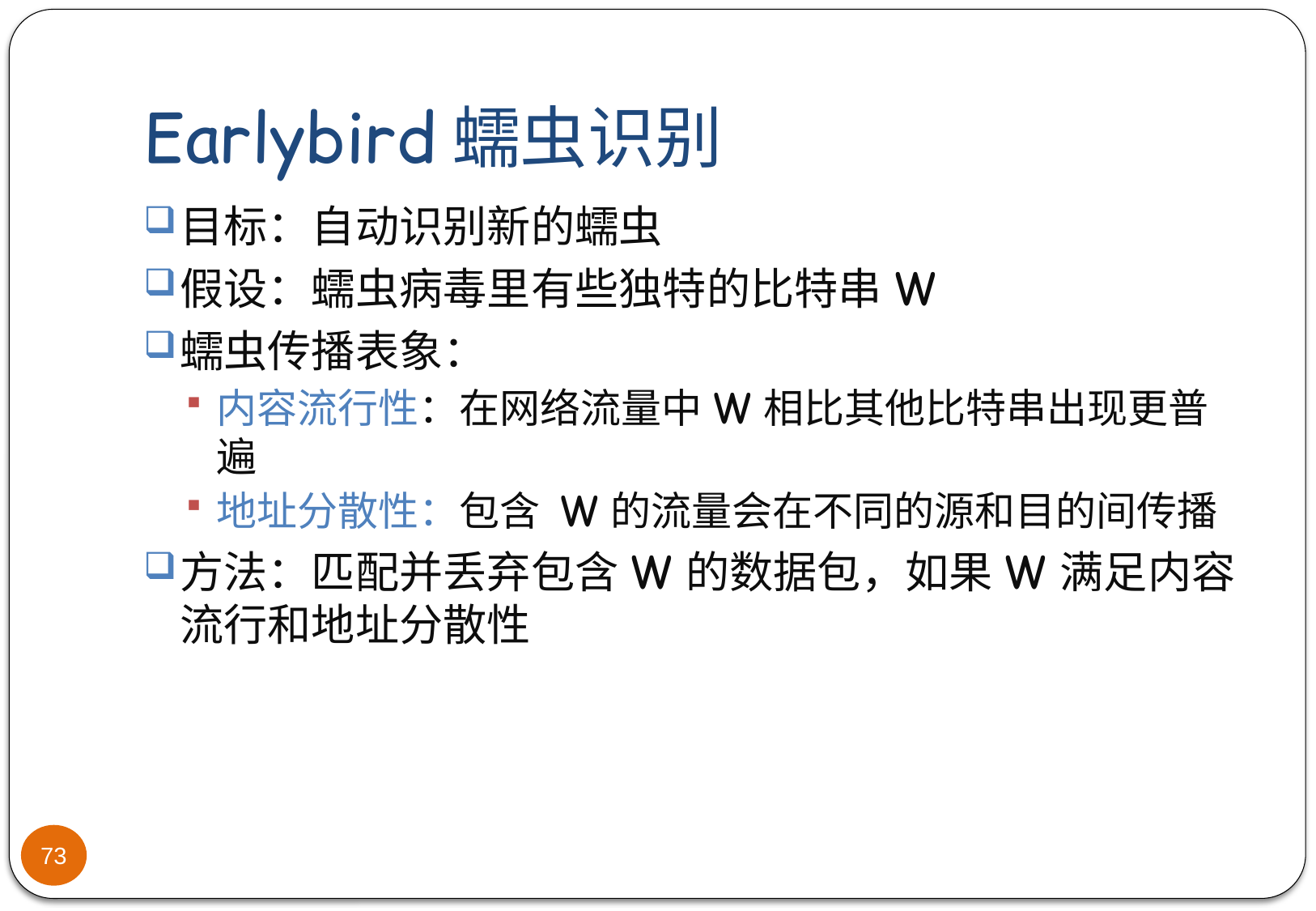

# Earlybird蠕虫识别
目标：自动识别新的蠕虫
假设：蠕虫病毒里有些独特的比特串W
蠕虫传播表象：
内容流行性：在网络流量中W相比其他比特串出现更普遍
地址分散性：包含 W的流量会在不同的源和目的间传播
方法：匹配并丢弃包含W的数据包，如果W满足内容流行和地址分散性

73